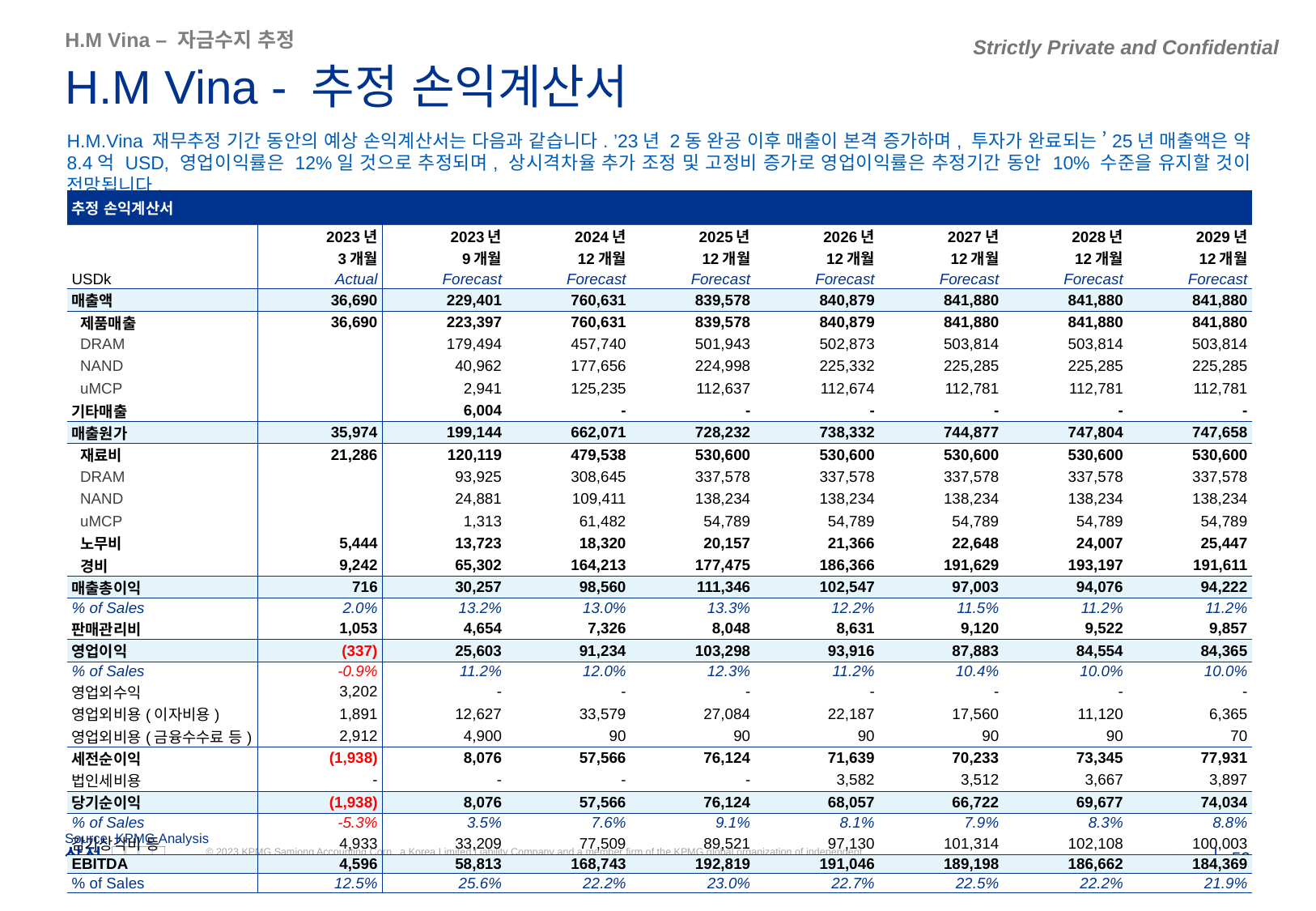

H.M Vina – 자금수지 추정
H.M Vina - 추정 손익계산서
H.M.Vina 재무추정 기간 동안의 예상 손익계산서는 다음과 같습니다. ’23년 2동 완공 이후 매출이 본격 증가하며, 투자가 완료되는 ’25년 매출액은 약 8.4억 USD, 영업이익률은 12%일 것으로 추정되며, 상시격차율 추가 조정 및 고정비 증가로 영업이익률은 추정기간 동안 10% 수준을 유지할 것이 전망됩니다.
| 추정 손익계산서 |  |  |  |  |  |  |  |  |
| --- | --- | --- | --- | --- | --- | --- | --- | --- |
|  | 2023년 | 2023년 | 2024년 | 2025년 | 2026년 | 2027년 | 2028년 | 2029년 |
|  | 3개월 | 9개월 | 12개월 | 12개월 | 12개월 | 12개월 | 12개월 | 12개월 |
| USDk | Actual | Forecast | Forecast | Forecast | Forecast | Forecast | Forecast | Forecast |
| 매출액 | 36,690 | 229,401 | 760,631 | 839,578 | 840,879 | 841,880 | 841,880 | 841,880 |
| 제품매출 | 36,690 | 223,397 | 760,631 | 839,578 | 840,879 | 841,880 | 841,880 | 841,880 |
| DRAM |  | 179,494 | 457,740 | 501,943 | 502,873 | 503,814 | 503,814 | 503,814 |
| NAND |  | 40,962 | 177,656 | 224,998 | 225,332 | 225,285 | 225,285 | 225,285 |
| uMCP |  | 2,941 | 125,235 | 112,637 | 112,674 | 112,781 | 112,781 | 112,781 |
| 기타매출 |  | 6,004 | - | - | - | - | - | - |
| 매출원가 | 35,974 | 199,144 | 662,071 | 728,232 | 738,332 | 744,877 | 747,804 | 747,658 |
| 재료비 | 21,286 | 120,119 | 479,538 | 530,600 | 530,600 | 530,600 | 530,600 | 530,600 |
| DRAM |  | 93,925 | 308,645 | 337,578 | 337,578 | 337,578 | 337,578 | 337,578 |
| NAND |  | 24,881 | 109,411 | 138,234 | 138,234 | 138,234 | 138,234 | 138,234 |
| uMCP |  | 1,313 | 61,482 | 54,789 | 54,789 | 54,789 | 54,789 | 54,789 |
| 노무비 | 5,444 | 13,723 | 18,320 | 20,157 | 21,366 | 22,648 | 24,007 | 25,447 |
| 경비 | 9,242 | 65,302 | 164,213 | 177,475 | 186,366 | 191,629 | 193,197 | 191,611 |
| 매출총이익 | 716 | 30,257 | 98,560 | 111,346 | 102,547 | 97,003 | 94,076 | 94,222 |
| % of Sales | 2.0% | 13.2% | 13.0% | 13.3% | 12.2% | 11.5% | 11.2% | 11.2% |
| 판매관리비 | 1,053 | 4,654 | 7,326 | 8,048 | 8,631 | 9,120 | 9,522 | 9,857 |
| 영업이익 | (337) | 25,603 | 91,234 | 103,298 | 93,916 | 87,883 | 84,554 | 84,365 |
| % of Sales | -0.9% | 11.2% | 12.0% | 12.3% | 11.2% | 10.4% | 10.0% | 10.0% |
| 영업외수익 | 3,202 | - | - | - | - | - | - | - |
| 영업외비용(이자비용) | 1,891 | 12,627 | 33,579 | 27,084 | 22,187 | 17,560 | 11,120 | 6,365 |
| 영업외비용(금융수수료 등) | 2,912 | 4,900 | 90 | 90 | 90 | 90 | 90 | 70 |
| 세전순이익 | (1,938) | 8,076 | 57,566 | 76,124 | 71,639 | 70,233 | 73,345 | 77,931 |
| 법인세비용 | - | - | - | - | 3,582 | 3,512 | 3,667 | 3,897 |
| 당기순이익 | (1,938) | 8,076 | 57,566 | 76,124 | 68,057 | 66,722 | 69,677 | 74,034 |
| % of Sales | -5.3% | 3.5% | 7.6% | 9.1% | 8.1% | 7.9% | 8.3% | 8.8% |
| 감가상각비 등 | 4,933 | 33,209 | 77,509 | 89,521 | 97,130 | 101,314 | 102,108 | 100,003 |
| EBITDA | 4,596 | 58,813 | 168,743 | 192,819 | 191,046 | 189,198 | 186,662 | 184,369 |
| % of Sales | 12.5% | 25.6% | 22.2% | 23.0% | 22.7% | 22.5% | 22.2% | 21.9% |
Source: KPMG Analysis